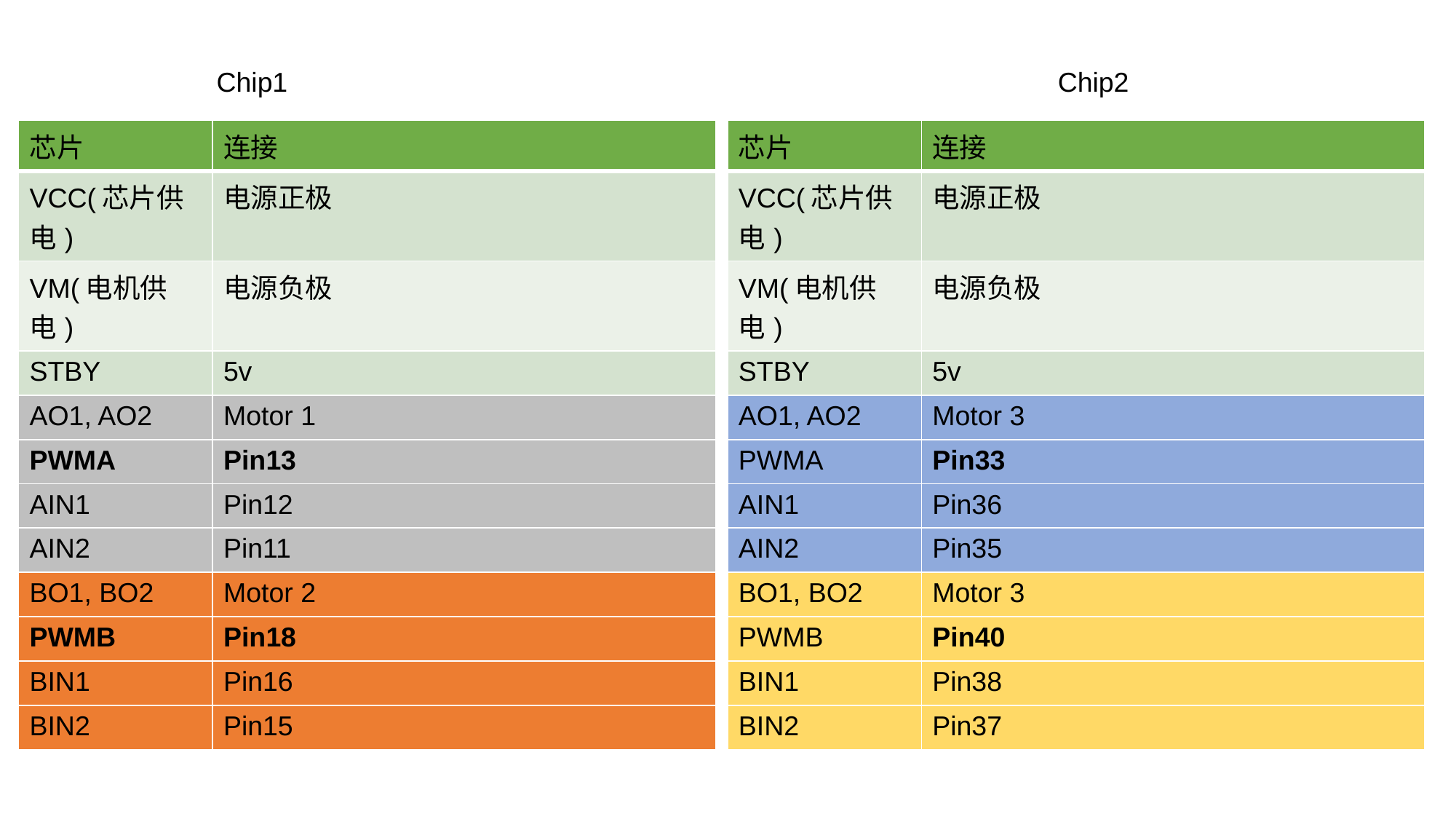

Chip1
Chip2
| 芯片 | 连接 |
| --- | --- |
| VCC(芯片供电) | 电源正极 |
| VM(电机供电) | 电源负极 |
| STBY | 5v |
| AO1, AO2 | Motor 1 |
| PWMA | Pin13 |
| AIN1 | Pin12 |
| AIN2 | Pin11 |
| BO1, BO2 | Motor 2 |
| PWMB | Pin18 |
| BIN1 | Pin16 |
| BIN2 | Pin15 |
| 芯片 | 连接 |
| --- | --- |
| VCC(芯片供电) | 电源正极 |
| VM(电机供电) | 电源负极 |
| STBY | 5v |
| AO1, AO2 | Motor 3 |
| PWMA | Pin33 |
| AIN1 | Pin36 |
| AIN2 | Pin35 |
| BO1, BO2 | Motor 3 |
| PWMB | Pin40 |
| BIN1 | Pin38 |
| BIN2 | Pin37 |